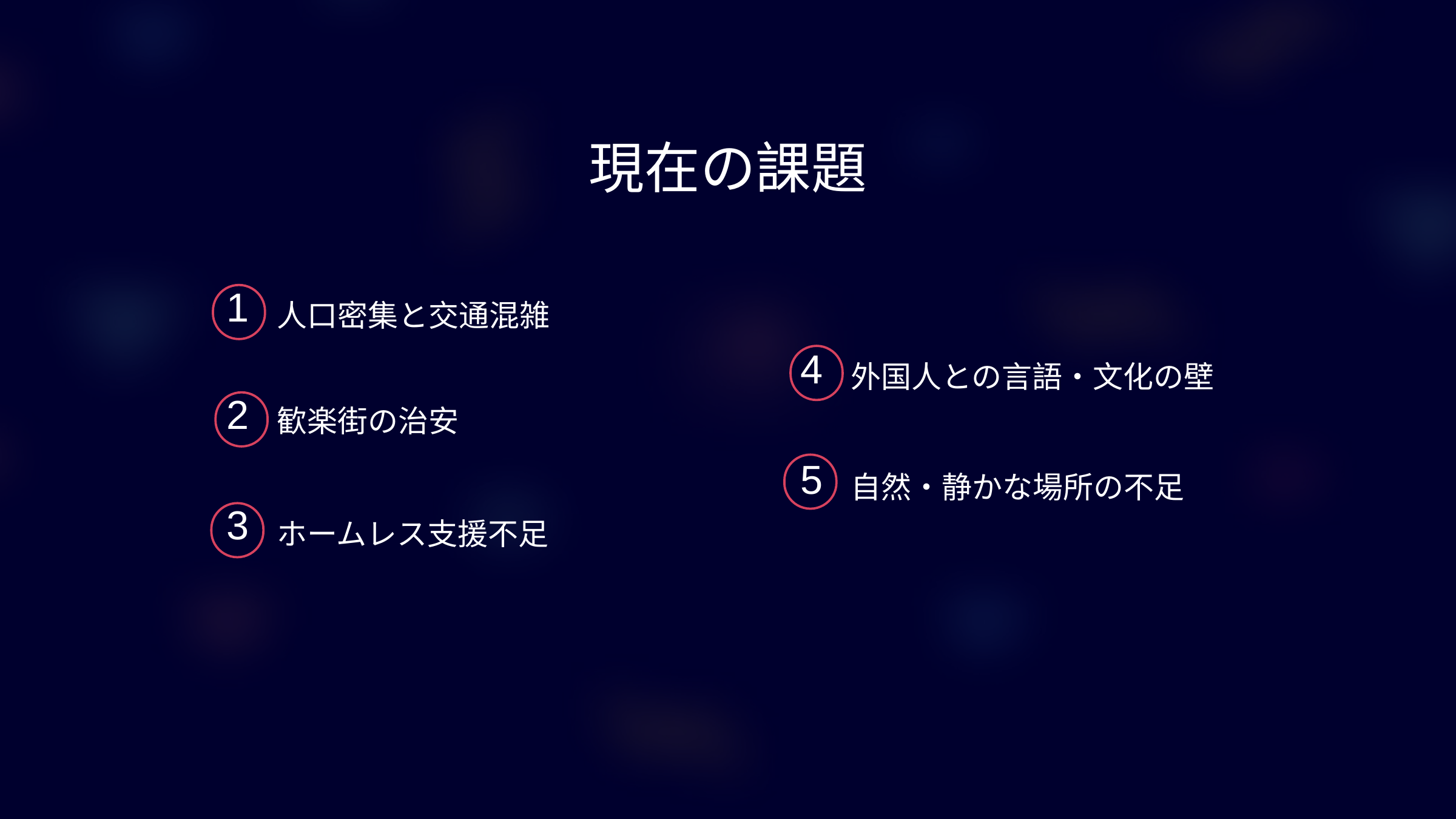

現在の課題

1
人口密集と交通混雑

4
外国人との言語・文化の壁

2
歓楽街の治安

5
自然・静かな場所の不足

3
ホームレス支援不足